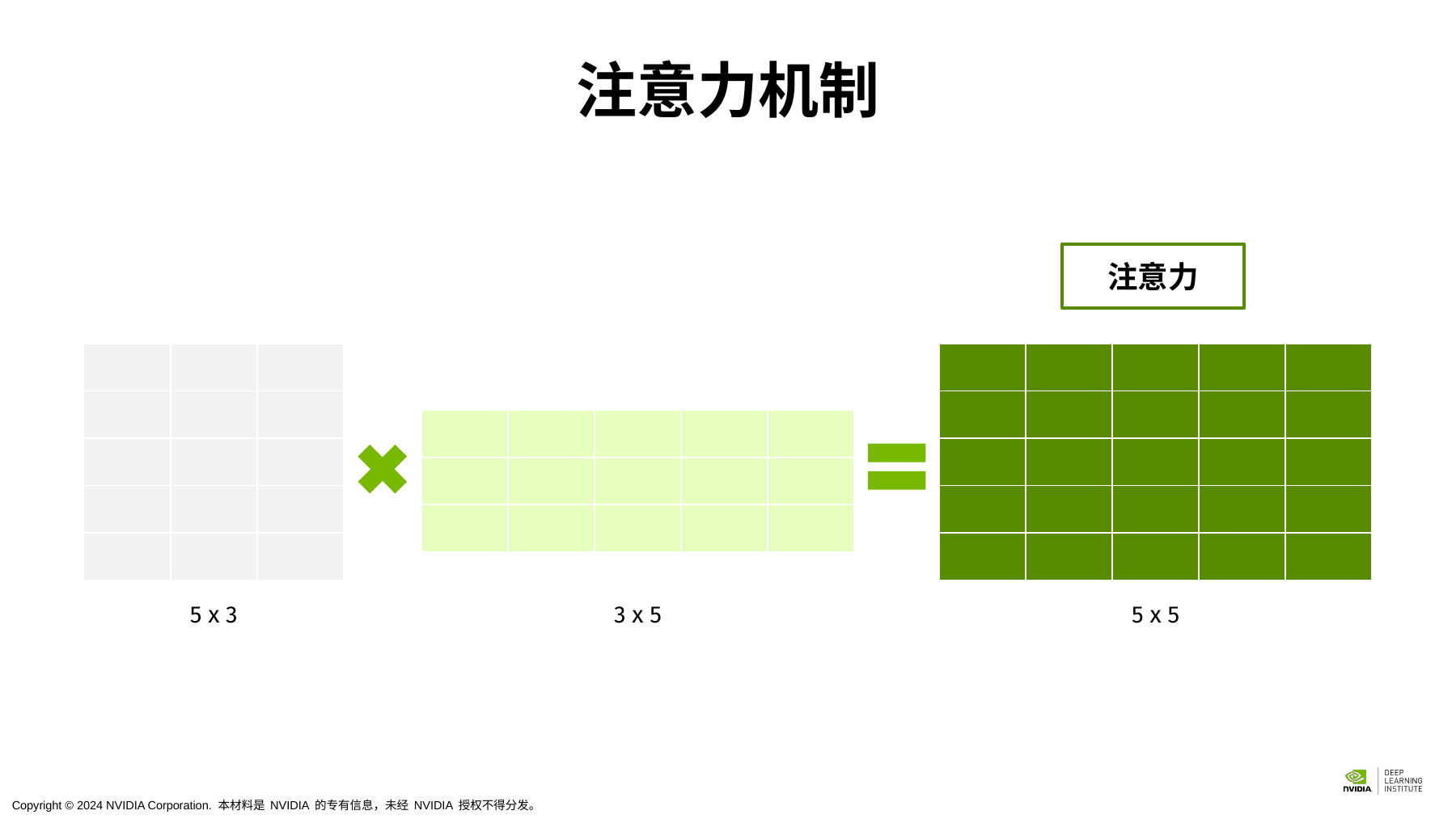

注意力机制
注意力
|  |  |  |
| --- | --- | --- |
|  |  |  |
|  |  |  |
|  |  |  |
|  |  |  |
|  |  |  |  |  |
| --- | --- | --- | --- | --- |
|  |  |  |  |  |
|  |  |  |  |  |
|  |  |  |  |  |
|  |  |  |  |  |
|  |  |  |  |  |
| --- | --- | --- | --- | --- |
|  |  |  |  |  |
|  |  |  |  |  |

5 x 3
3 x 5
5 x 5
Copyright © 2024 NVIDIA Corporation. 本材料是 NVIDIA 的专有信息，未经 NVIDIA 授权不得分发。